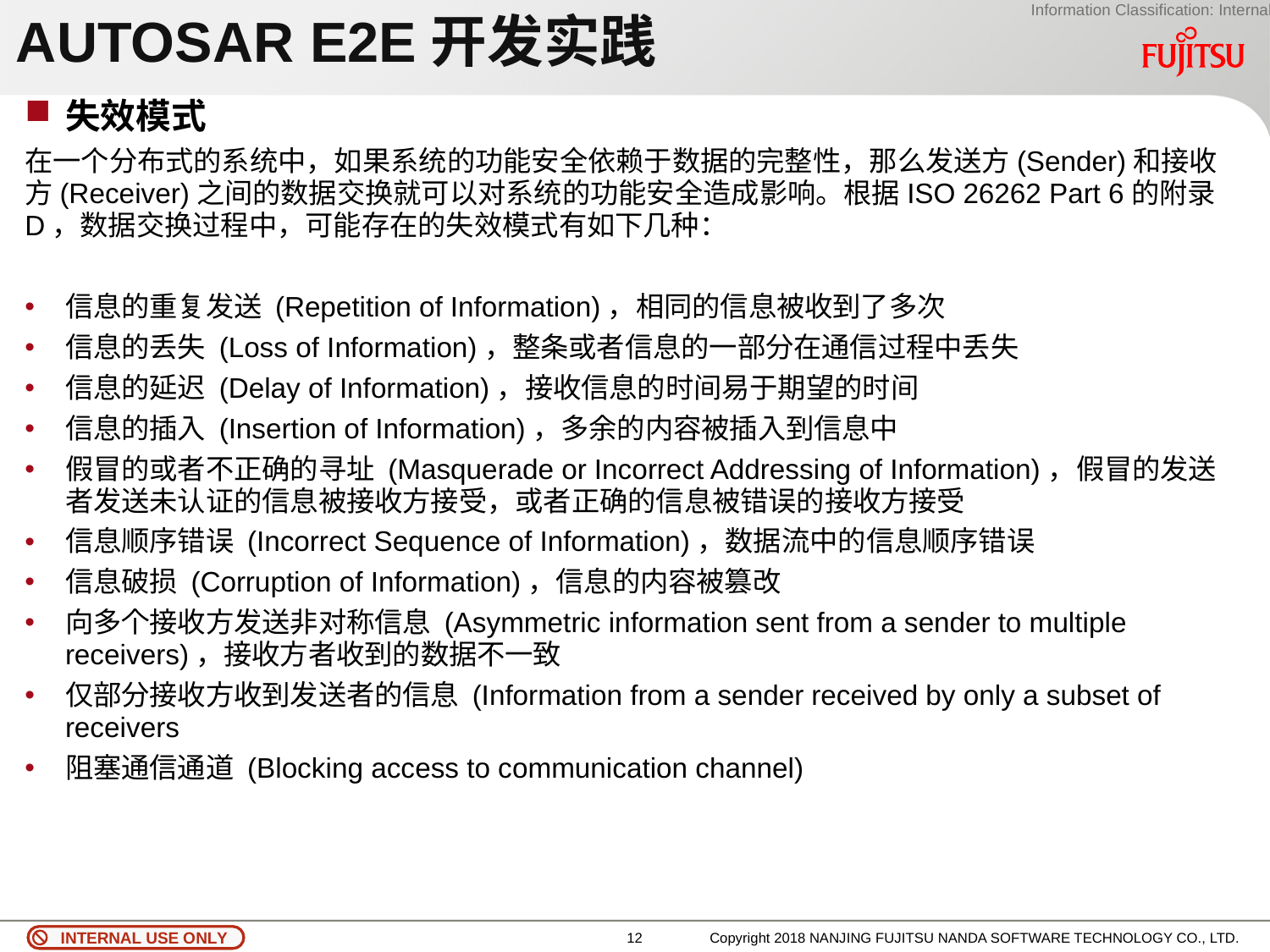

AUTOSAR E2E开发实践
失效模式
在一个分布式的系统中，如果系统的功能安全依赖于数据的完整性，那么发送方(Sender)和接收方(Receiver)之间的数据交换就可以对系统的功能安全造成影响。根据ISO 26262 Part 6的附录D，数据交换过程中，可能存在的失效模式有如下几种：

信息的重复发送 (Repetition of Information)，相同的信息被收到了多次
信息的丢失 (Loss of Information)，整条或者信息的一部分在通信过程中丢失
信息的延迟 (Delay of Information)，接收信息的时间易于期望的时间
信息的插入 (Insertion of Information)，多余的内容被插入到信息中
假冒的或者不正确的寻址 (Masquerade or Incorrect Addressing of Information)，假冒的发送者发送未认证的信息被接收方接受，或者正确的信息被错误的接收方接受
信息顺序错误 (Incorrect Sequence of Information)，数据流中的信息顺序错误
信息破损 (Corruption of Information)，信息的内容被篡改
向多个接收方发送非对称信息 (Asymmetric information sent from a sender to multiple receivers)，接收方者收到的数据不一致
仅部分接收方收到发送者的信息 (Information from a sender received by only a subset of receivers
阻塞通信通道 (Blocking access to communication channel)

12
Copyright 2018 NANJING FUJITSU NANDA SOFTWARE TECHNOLOGY CO., LTD.